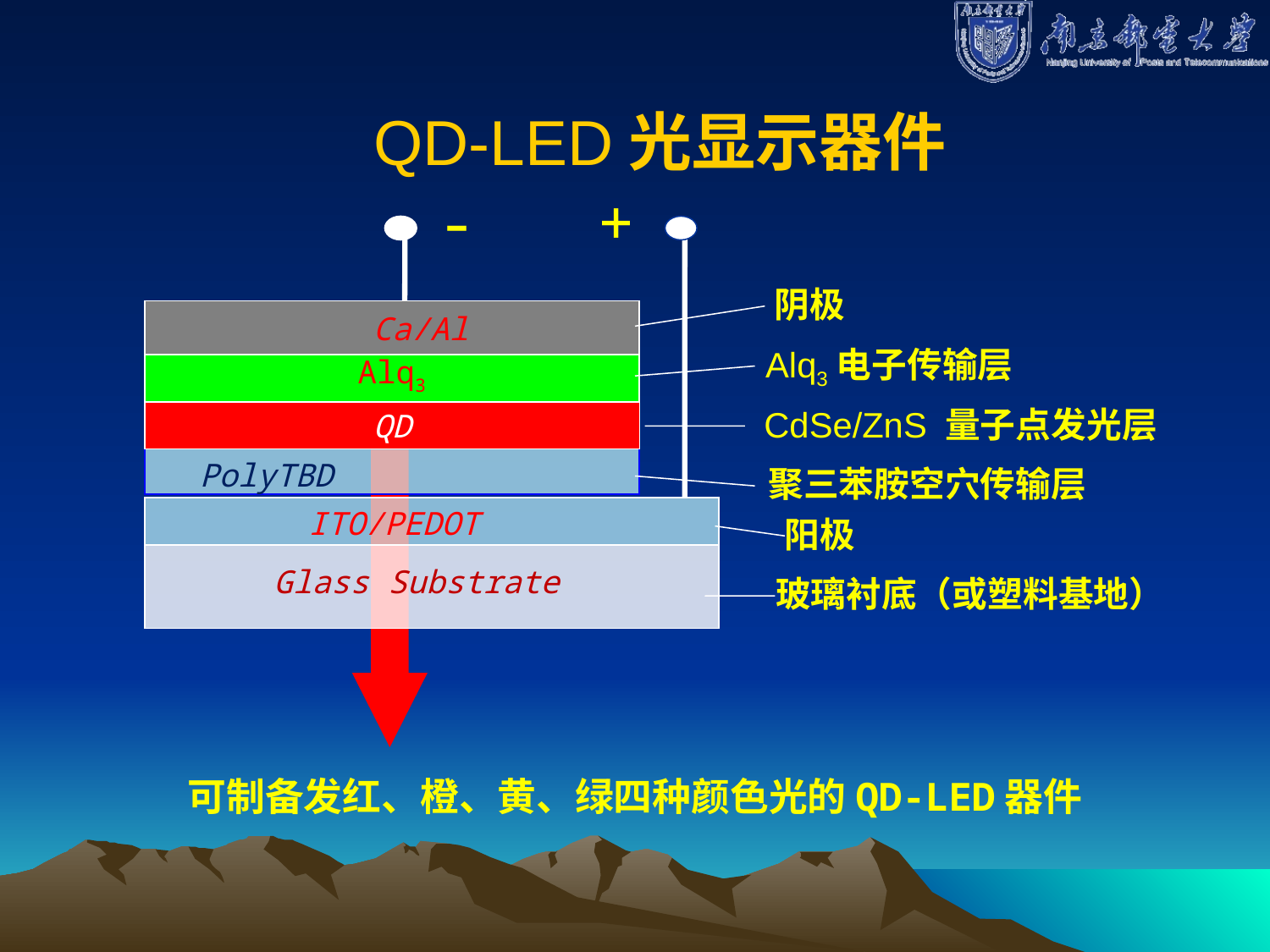

QD-LED光显示器件
-
+

   Ca/Al
Alq3
QD

PolyTBD

ITO/PEDOT

Glass Substrate
阴极

Alq3电子传输层

CdSe/ZnS 量子点发光层

聚三苯胺空穴传输层

阳极

玻璃衬底（或塑料基地）

可制备发红、橙、黄、绿四种颜色光的QD-LED器件
72